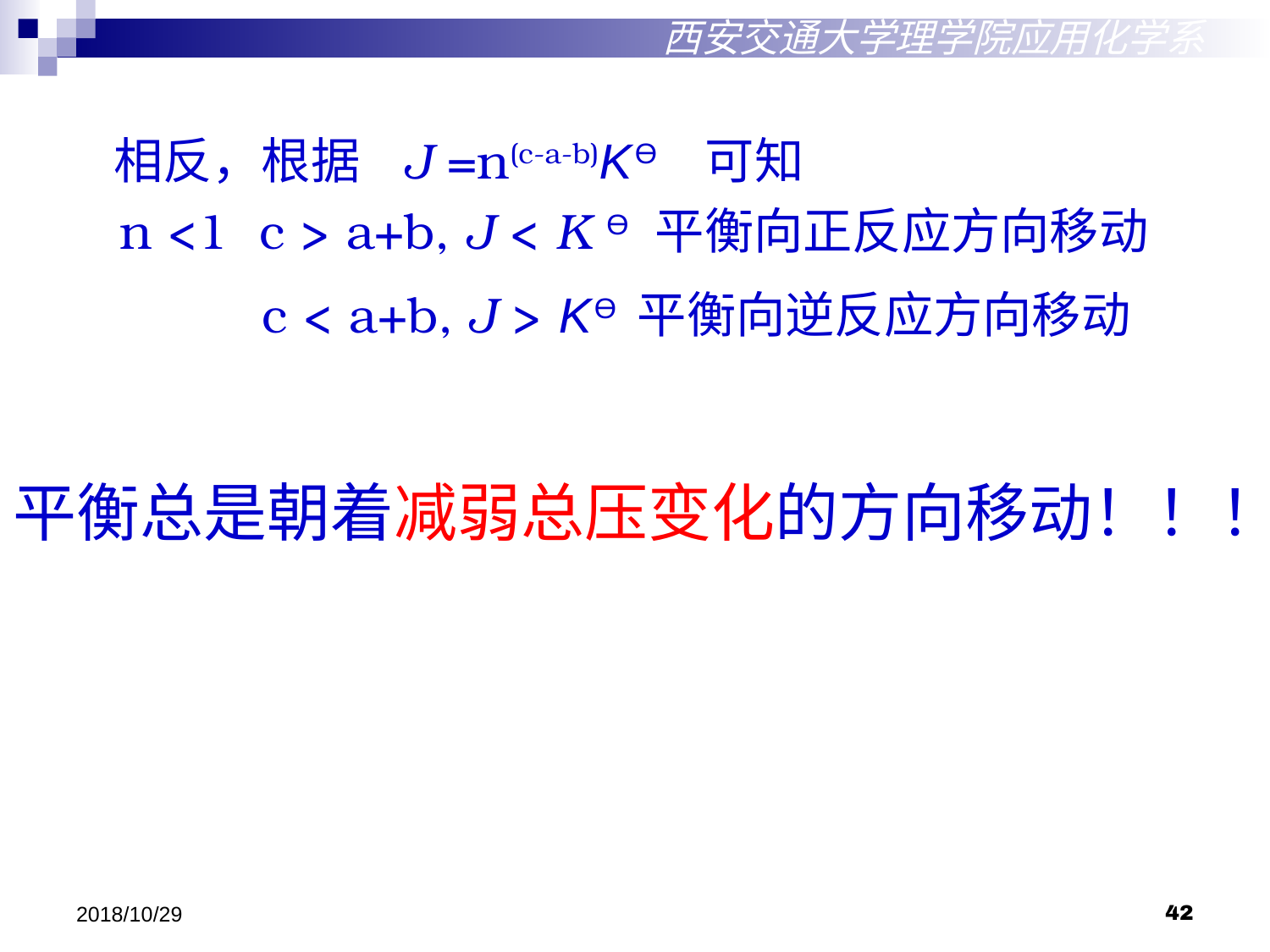

西安交通大学理学院应用化学系
 相反，根据   J =n(c-a-b)KӨ    可知
  n <1  c > a+b, J < K Ө 平衡向正反应方向移动
           c < a+b, J > KӨ 平衡向逆反应方向移动

平衡总是朝着减弱总压变化的方向移动！！！
2018/10/29
42